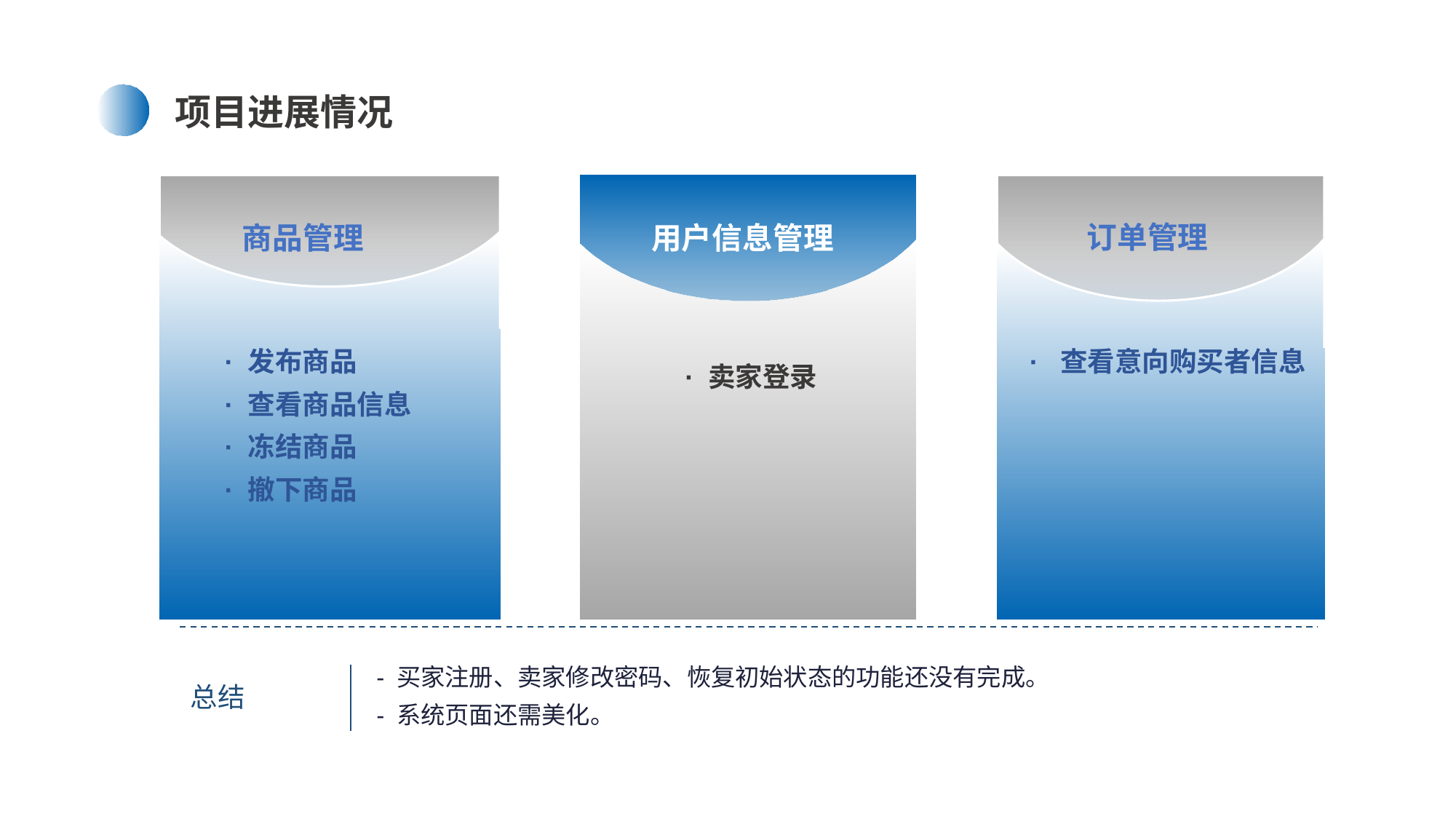

项目进展情况

商品管理

· 发布商品
· 查看商品信息
· 冻结商品
· 撤下商品

用户信息管理

· 卖家登录

订单管理

·  查看意向购买者信息

- 买家注册、卖家修改密码、恢复初始状态的功能还没有完成。
- 系统页面还需美化。
总结